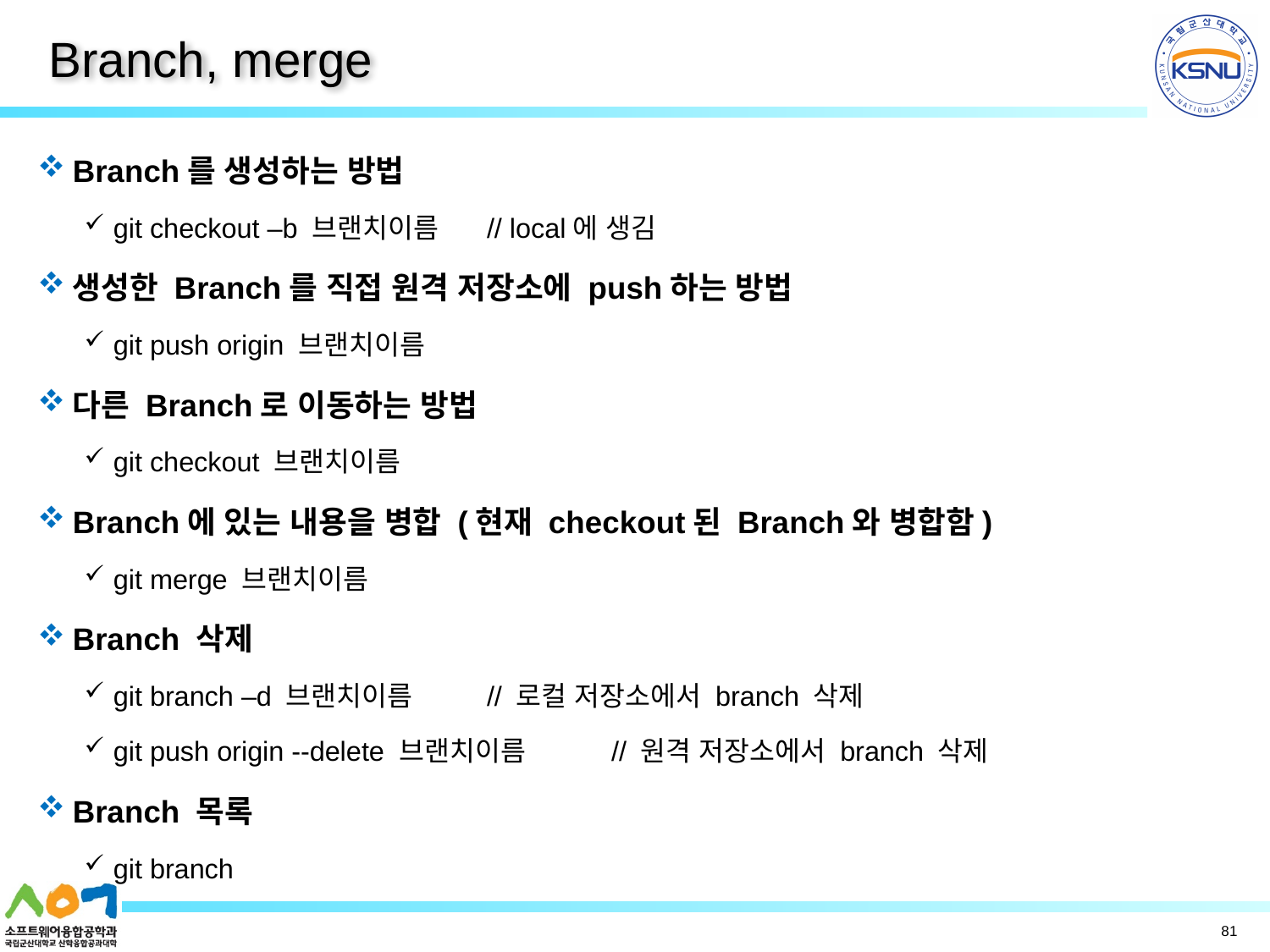

# Branch, merge
Branch를 생성하는 방법
git checkout –b 브랜치이름		// local에 생김
생성한 Branch를 직접 원격 저장소에 push하는 방법
git push origin 브랜치이름
다른 Branch로 이동하는 방법
git checkout 브랜치이름
Branch에 있는 내용을 병합 (현재 checkout된 Branch와 병합함)
git merge 브랜치이름
Branch 삭제
git branch –d 브랜치이름 			// 로컬 저장소에서 branch 삭제
git push origin --delete 브랜치이름 		// 원격 저장소에서 branch 삭제
Branch 목록
git branch
81